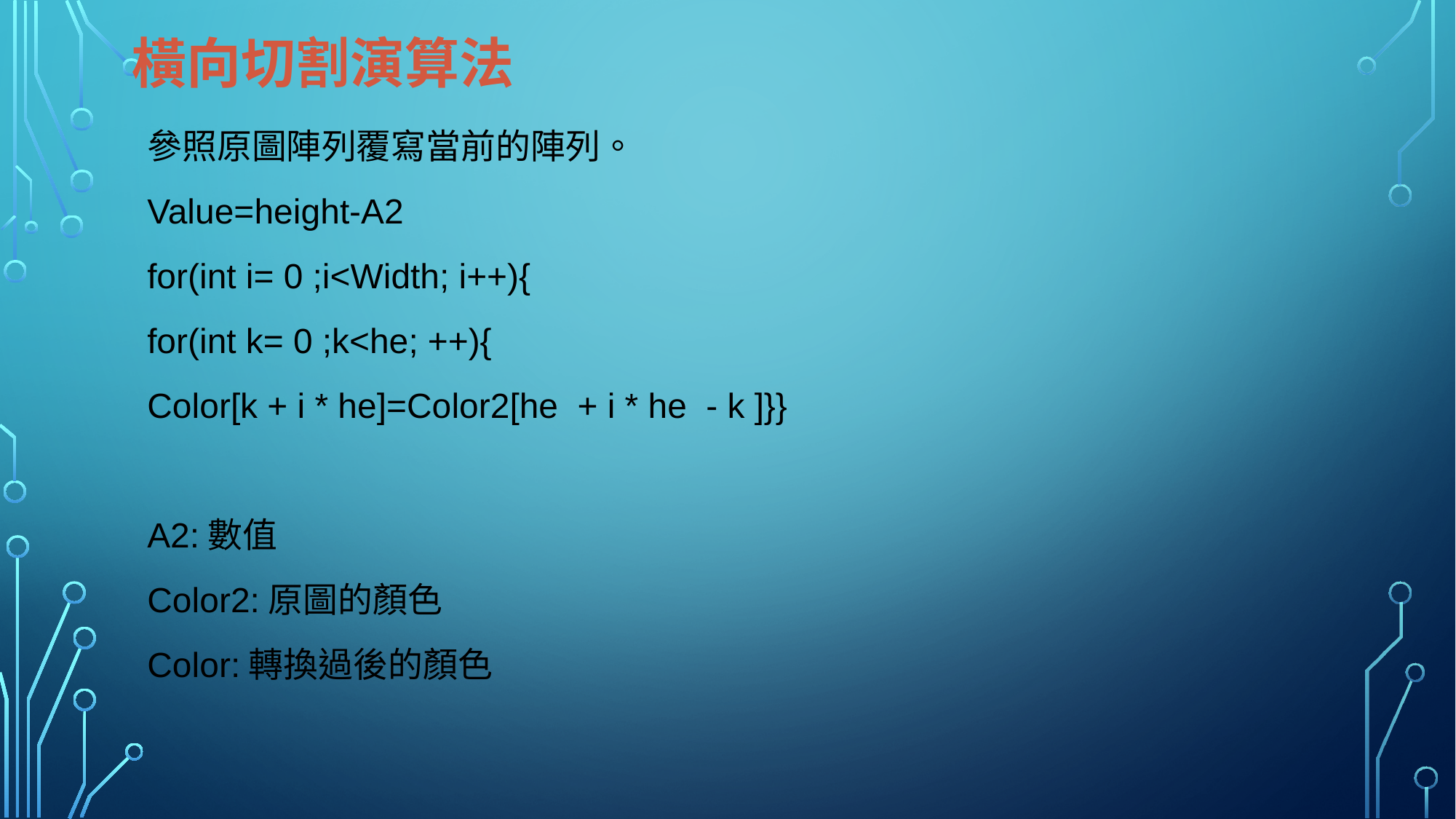

# 橫向切割演算法
參照原圖陣列覆寫當前的陣列。
Value=height-A2
for(int i= 0 ;i<Width; i++){
for(int k= 0 ;k<he; ++){
Color[k + i * he]=Color2[he  + i * he  - k ]}}

A2:數值
Color2:原圖的顏色
Color:轉換過後的顏色